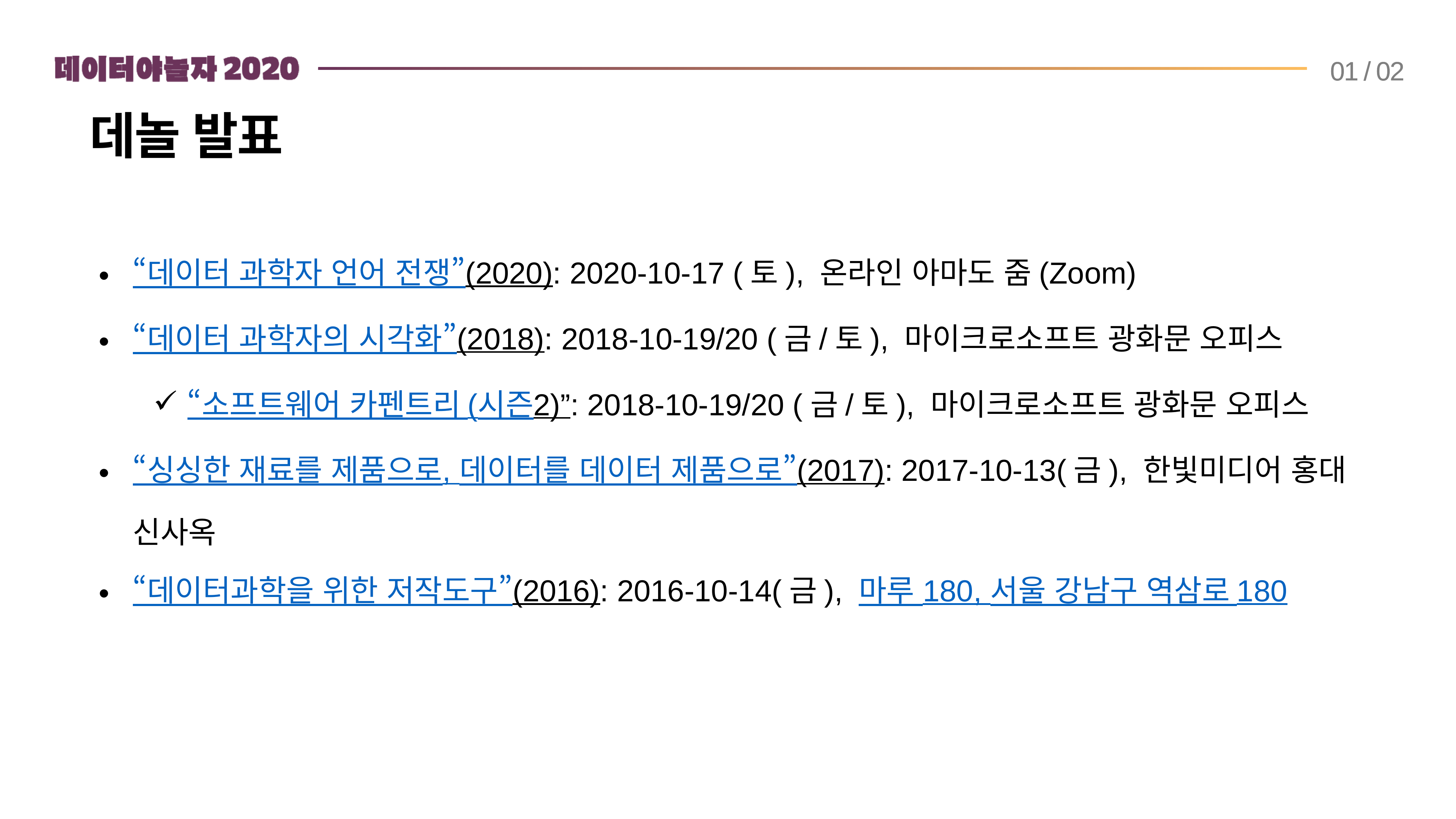

데놀 발표
“데이터 과학자 언어 전쟁”(2020): 2020-10-17 (토), 온라인 아마도 줌(Zoom)
“데이터 과학자의 시각화”(2018): 2018-10-19/20 (금/토), 마이크로소프트 광화문 오피스
“소프트웨어 카펜트리 (시즌2)”: 2018-10-19/20 (금/토), 마이크로소프트 광화문 오피스
“싱싱한 재료를 제품으로, 데이터를 데이터 제품으로”(2017): 2017-10-13(금), 한빛미디어 홍대 신사옥
“데이터과학을 위한 저작도구”(2016): 2016-10-14(금), 마루 180, 서울 강남구 역삼로 180